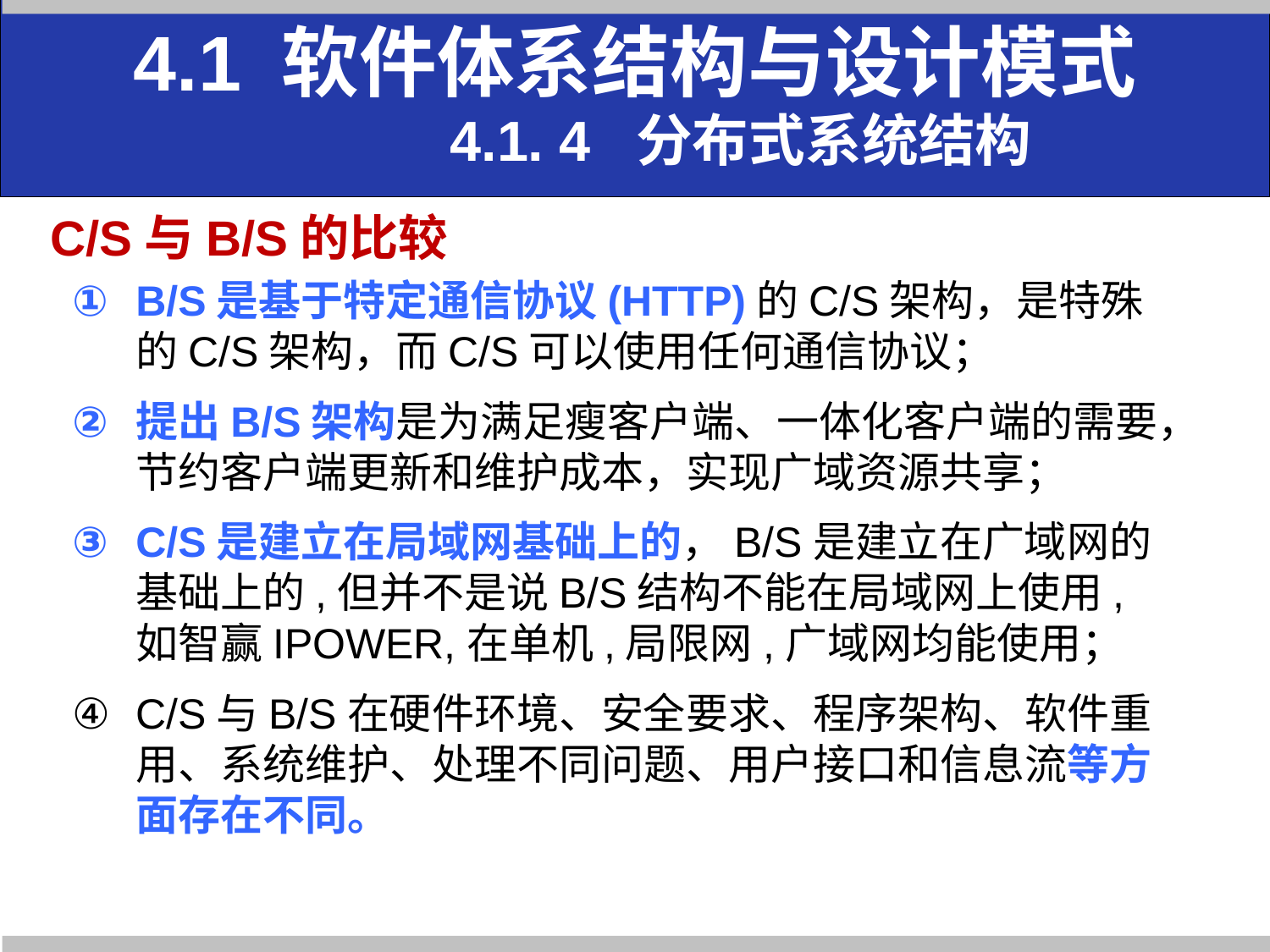

4.1 软件体系结构与设计模式
           4.1. 4  分布式系统结构
C/S与B/S的比较
B/S是基于特定通信协议(HTTP)的C/S架构，是特殊的C/S架构，而C/S可以使用任何通信协议；
提出B/S架构是为满足瘦客户端、一体化客户端的需要，节约客户端更新和维护成本，实现广域资源共享；
C/S是建立在局域网基础上的，B/S是建立在广域网的基础上的,但并不是说B/S结构不能在局域网上使用,如智赢IPOWER,在单机,局限网,广域网均能使用；
C/S与B/S在硬件环境、安全要求、程序架构、软件重用、系统维护、处理不同问题、用户接口和信息流等方面存在不同。

429